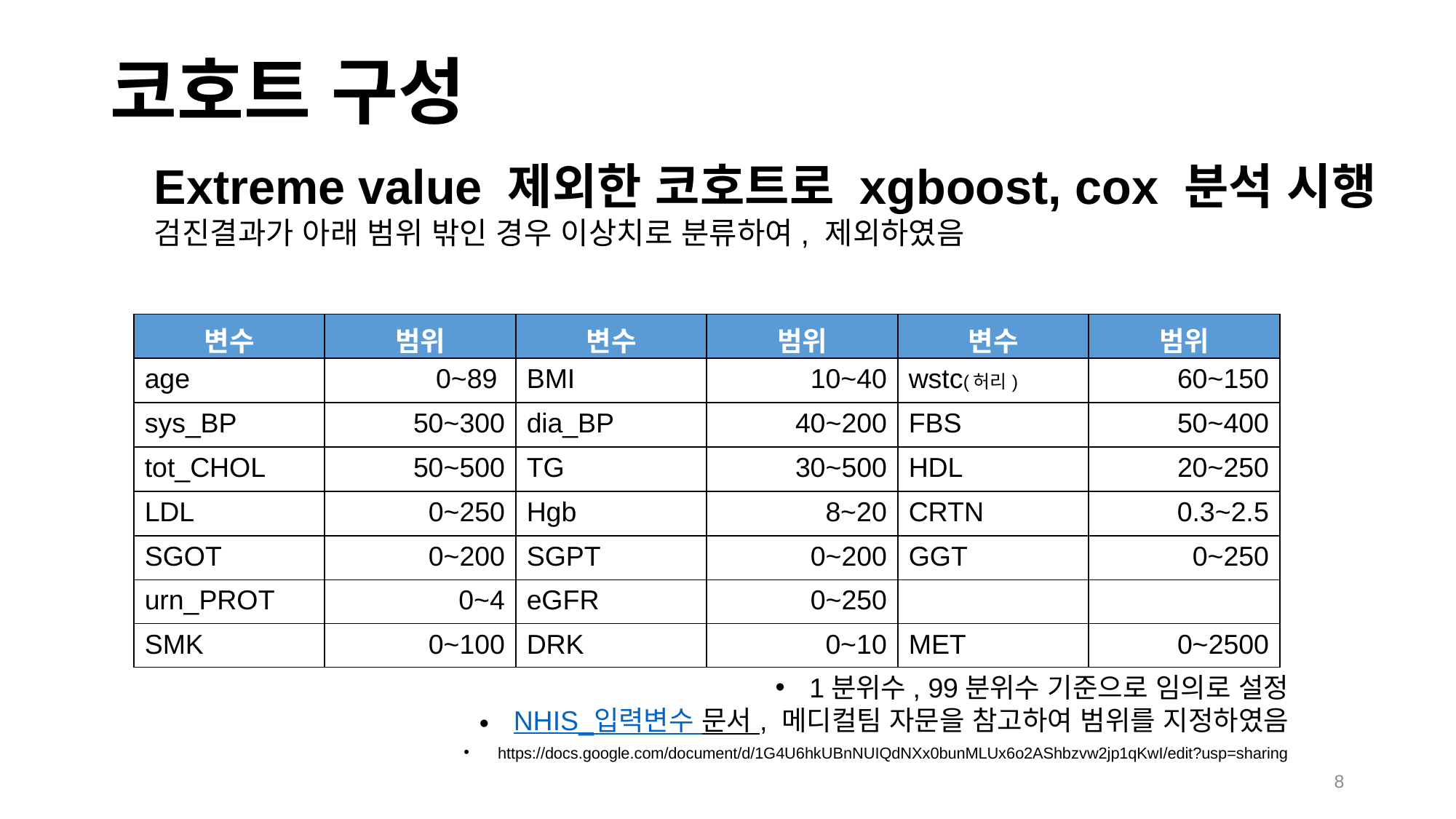

코호트 구성
Extreme value 제외한 코호트로 xgboost, cox 분석 시행
검진결과가 아래 범위 밖인 경우 이상치로 분류하여, 제외하였음
| 변수 | 범위 | 변수 | 범위 | 변수 | 범위 |
| --- | --- | --- | --- | --- | --- |
| age | 0~89 | BMI | 10~40 | wstc(허리) | 60~150 |
| sys\_BP | 50~300 | dia\_BP | 40~200 | FBS | 50~400 |
| tot\_CHOL | 50~500 | TG | 30~500 | HDL | 20~250 |
| LDL | 0~250 | Hgb | 8~20 | CRTN | 0.3~2.5 |
| SGOT | 0~200 | SGPT | 0~200 | GGT | 0~250 |
| urn\_PROT | 0~4 | eGFR | 0~250 |  |  |
| SMK | 0~100 | DRK | 0~10 | MET | 0~2500 |
1분위수, 99분위수 기준으로 임의로 설정
NHIS_입력변수 문서 , 메디컬팀 자문을 참고하여 범위를 지정하였음
https://docs.google.com/document/d/1G4U6hkUBnNUIQdNXx0bunMLUx6o2AShbzvw2jp1qKwI/edit?usp=sharing
8